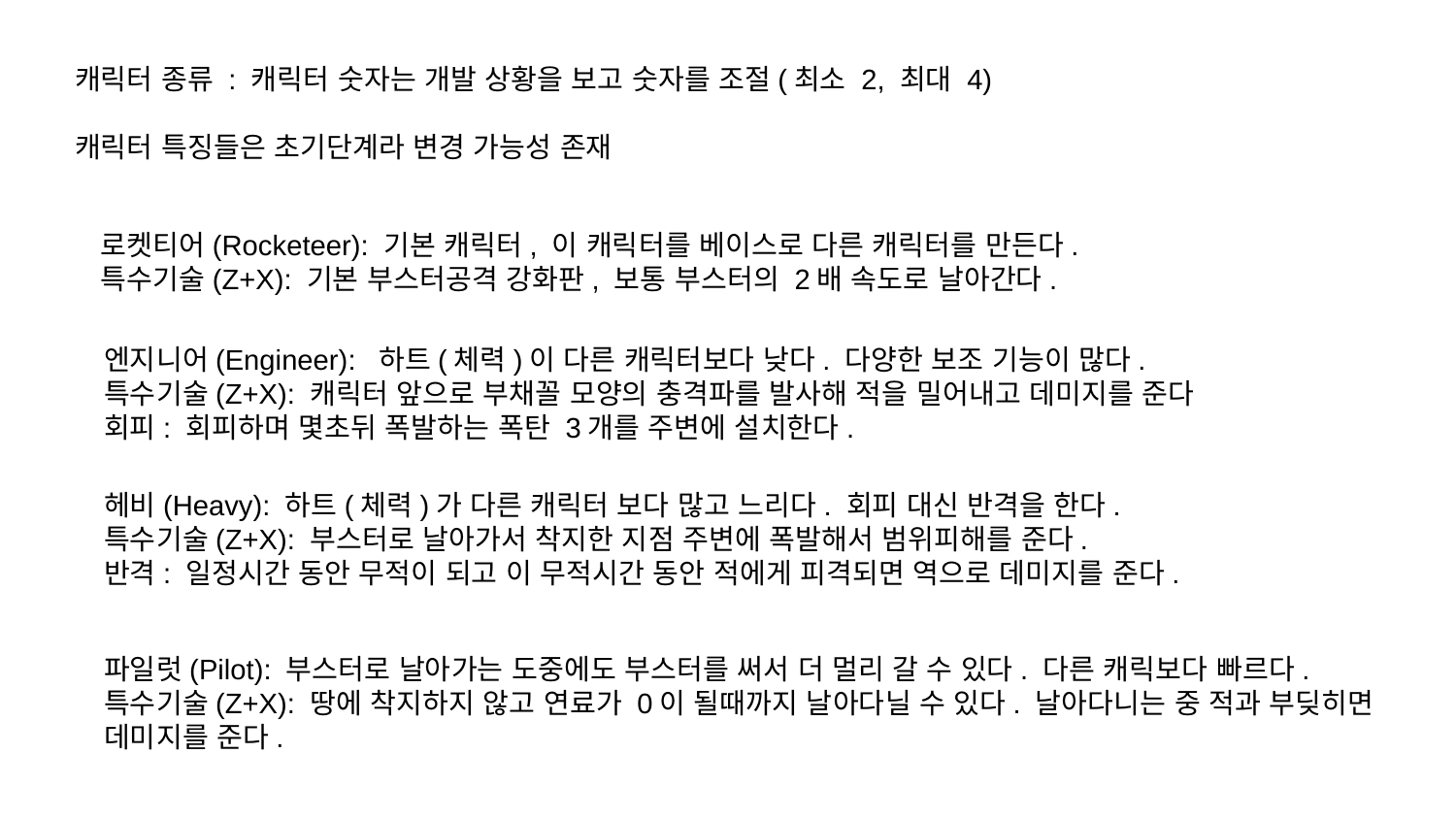

캐릭터 종류 : 캐릭터 숫자는 개발 상황을 보고 숫자를 조절(최소 2, 최대 4)

캐릭터 특징들은 초기단계라 변경 가능성 존재
로켓티어(Rocketeer): 기본 캐릭터, 이 캐릭터를 베이스로 다른 캐릭터를 만든다.
특수기술(Z+X): 기본 부스터공격 강화판, 보통 부스터의 2배 속도로 날아간다.
엔지니어(Engineer):  하트(체력)이 다른 캐릭터보다 낮다. 다양한 보조 기능이 많다.
특수기술(Z+X): 캐릭터 앞으로 부채꼴 모양의 충격파를 발사해 적을 밀어내고 데미지를 준다
회피: 회피하며 몇초뒤 폭발하는 폭탄 3개를 주변에 설치한다.
헤비(Heavy): 하트(체력)가 다른 캐릭터 보다 많고 느리다. 회피 대신 반격을 한다.
특수기술(Z+X): 부스터로 날아가서 착지한 지점 주변에 폭발해서 범위피해를 준다.
반격: 일정시간 동안 무적이 되고 이 무적시간 동안 적에게 피격되면 역으로 데미지를 준다.
파일럿(Pilot): 부스터로 날아가는 도중에도 부스터를 써서 더 멀리 갈 수 있다. 다른 캐릭보다 빠르다.
특수기술(Z+X): 땅에 착지하지 않고 연료가 0이 될때까지 날아다닐 수 있다. 날아다니는 중 적과 부딪히면 데미지를 준다.